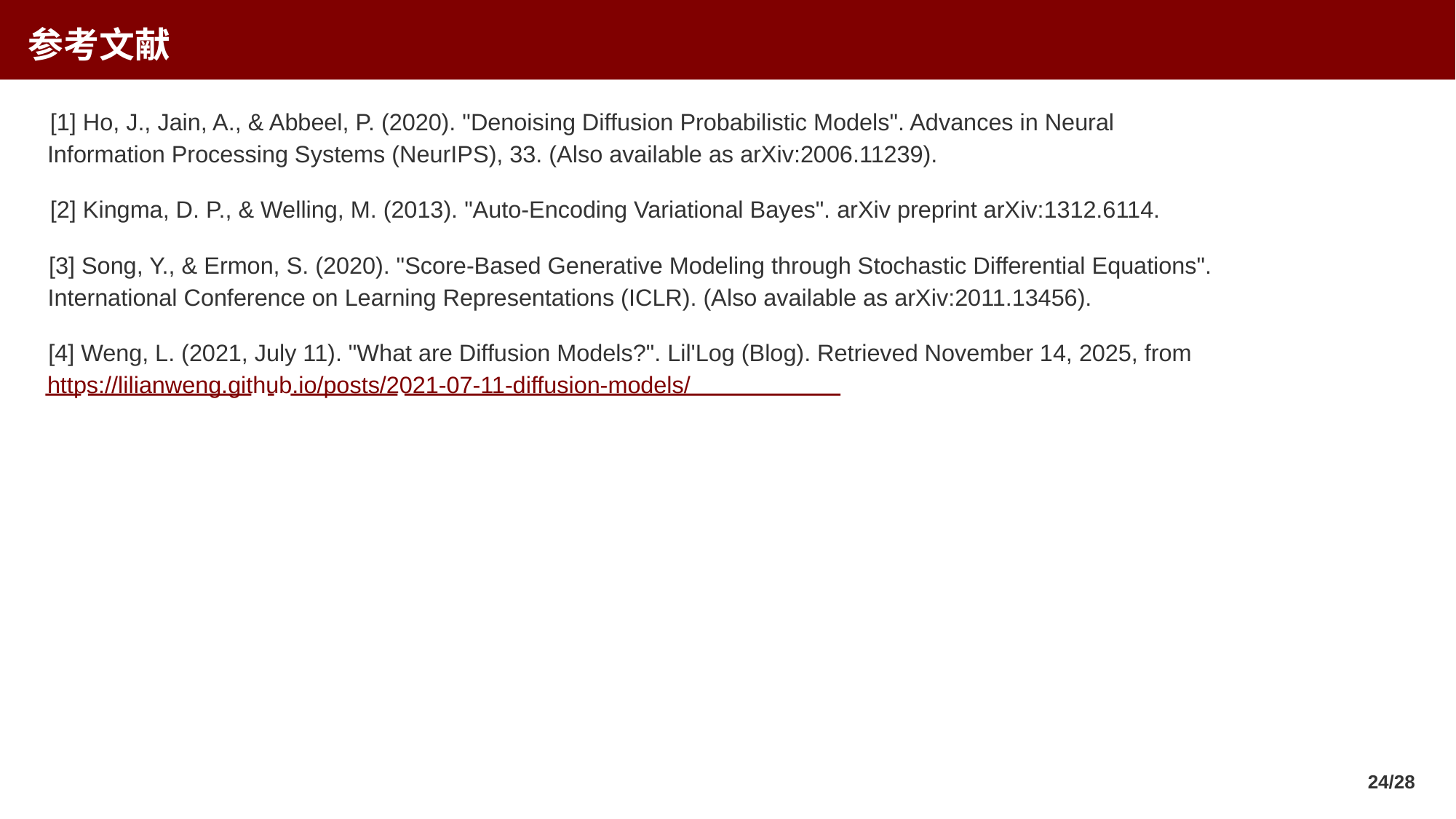

参考文献
[1] Ho, J., Jain, A., & Abbeel, P. (2020). "Denoising Diffusion Probabilistic Models". Advances in Neural
Information Processing Systems (NeurIPS), 33. (Also available as arXiv:2006.11239).
[2] Kingma, D. P., & Welling, M. (2013). "Auto-Encoding Variational Bayes". arXiv preprint arXiv:1312.6114.
[3] Song, Y., & Ermon, S. (2020). "Score-Based Generative Modeling through Stochastic Differential Equations".
International Conference on Learning Representations (ICLR). (Also available as arXiv:2011.13456).
[4] Weng, L. (2021, July 11). "What are Diffusion Models?". Lil'Log (Blog). Retrieved November 14, 2025, from
https://lilianweng.github.io/posts/2021-07-11-diffusion-models/

24/28